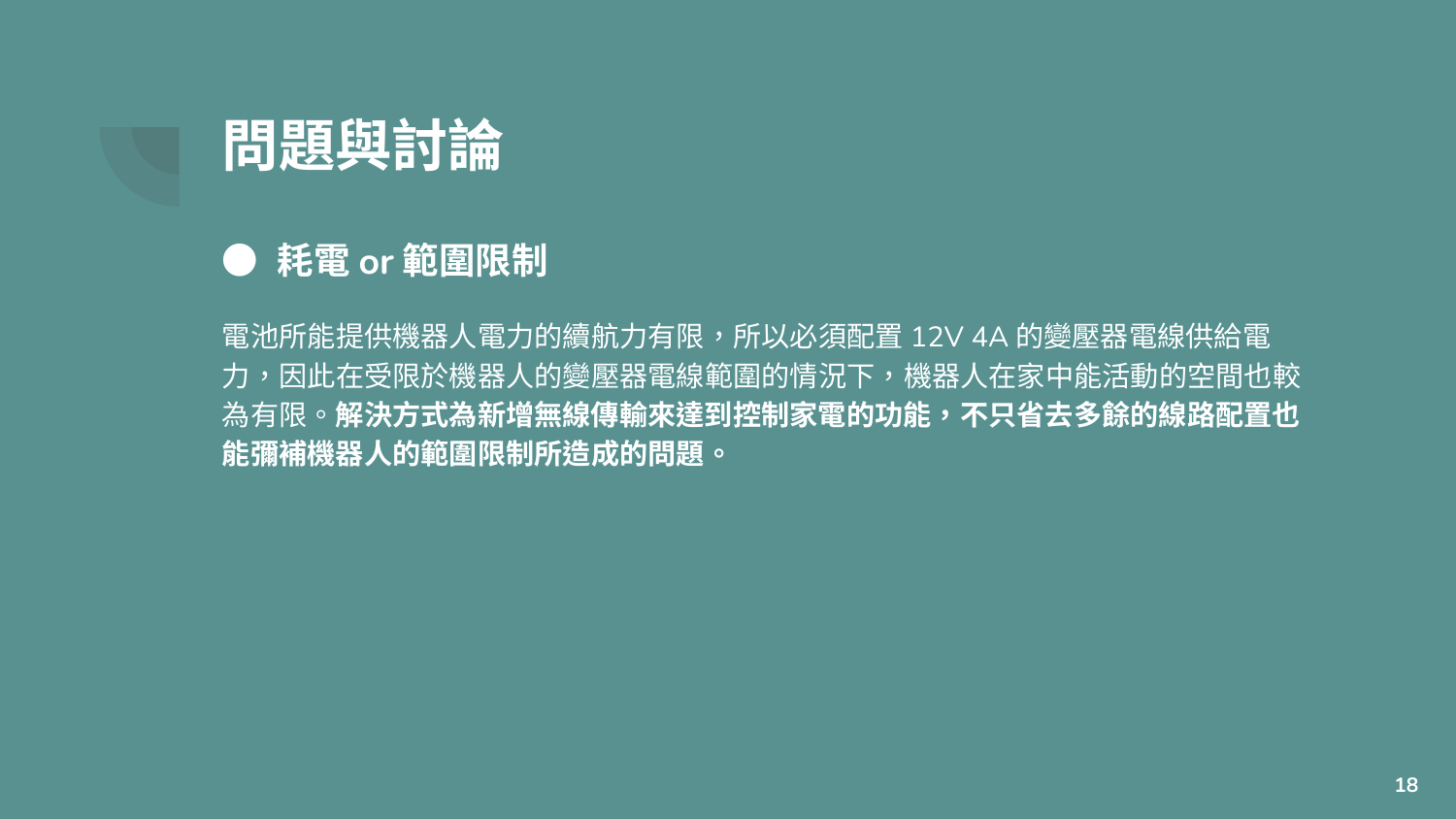

# 問題與討論
● 耗電or範圍限制
電池所能提供機器人電力的續航力有限，所以必須配置12V 4A的變壓器電線供給電力，因此在受限於機器人的變壓器電線範圍的情況下，機器人在家中能活動的空間也較為有限。解決方式為新增無線傳輸來達到控制家電的功能，不只省去多餘的線路配置也能彌補機器人的範圍限制所造成的問題。
18